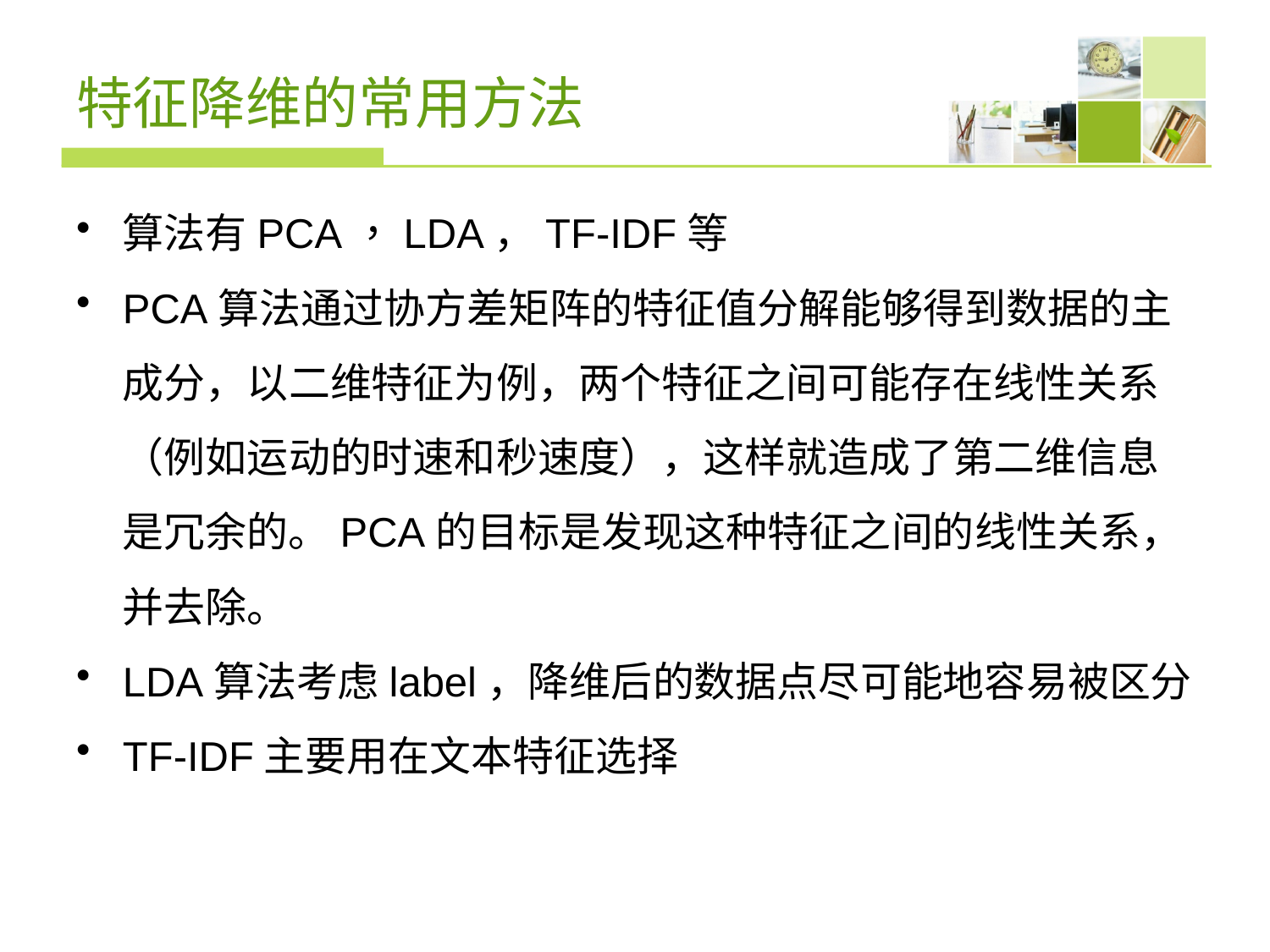

# 特征降维的常用方法
算法有PCA，LDA，TF-IDF等
PCA算法通过协方差矩阵的特征值分解能够得到数据的主成分，以二维特征为例，两个特征之间可能存在线性关系（例如运动的时速和秒速度），这样就造成了第二维信息是冗余的。PCA的目标是发现这种特征之间的线性关系，并去除。
LDA算法考虑label，降维后的数据点尽可能地容易被区分
TF-IDF主要用在文本特征选择